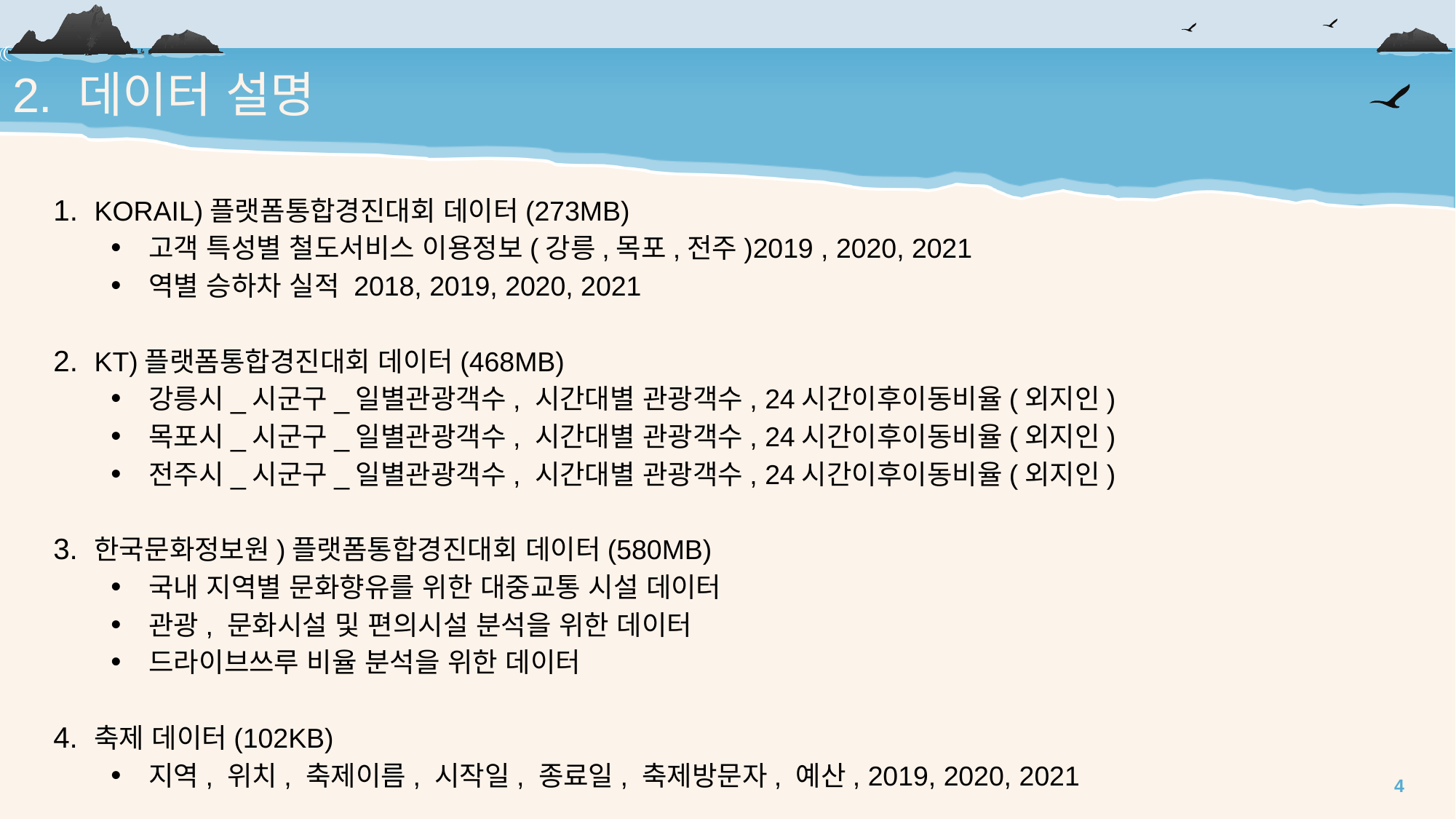

2. 데이터 설명
KORAIL)플랫폼통합경진대회 데이터(273MB)
고객 특성별 철도서비스 이용정보(강릉,목포,전주)2019 , 2020, 2021
역별 승하차 실적 2018, 2019, 2020, 2021

KT)플랫폼통합경진대회 데이터(468MB)
강릉시_시군구_일별관광객수, 시간대별 관광객수, 24시간이후이동비율(외지인)
목포시_시군구_일별관광객수, 시간대별 관광객수, 24시간이후이동비율(외지인)
전주시_시군구_일별관광객수, 시간대별 관광객수, 24시간이후이동비율(외지인)

한국문화정보원)플랫폼통합경진대회 데이터(580MB)
국내 지역별 문화향유를 위한 대중교통 시설 데이터
관광, 문화시설 및 편의시설 분석을 위한 데이터
드라이브쓰루 비율 분석을 위한 데이터

축제 데이터(102KB)
지역, 위치, 축제이름, 시작일, 종료일, 축제방문자, 예산, 2019, 2020, 2021
4